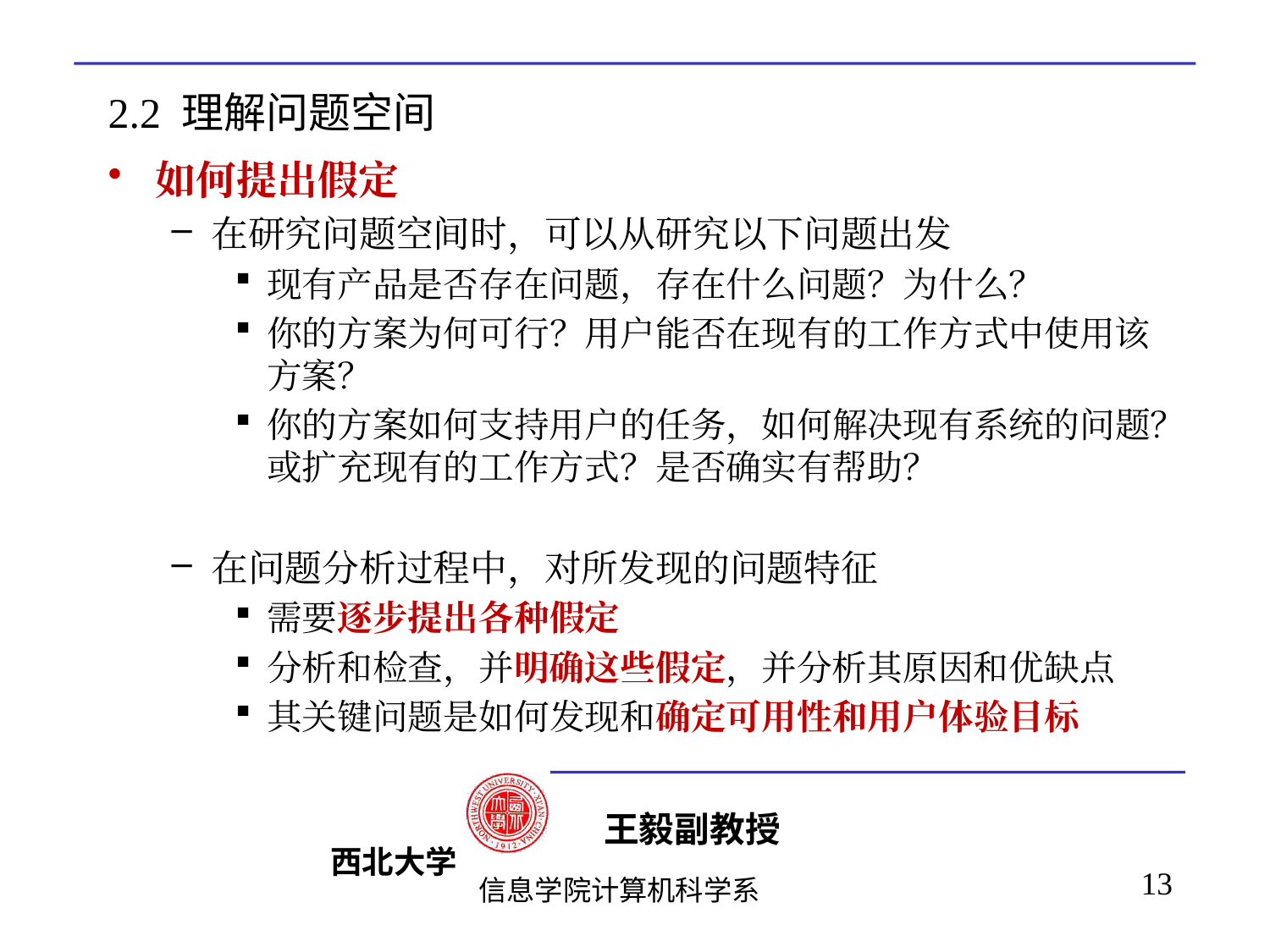

# 2.2 理解问题空间
如何提出假定
在研究问题空间时，可以从研究以下问题出发
现有产品是否存在问题，存在什么问题？为什么？
你的方案为何可行？用户能否在现有的工作方式中使用该方案？
你的方案如何支持用户的任务，如何解决现有系统的问题？或扩充现有的工作方式？是否确实有帮助？

在问题分析过程中，对所发现的问题特征
需要逐步提出各种假定
分析和检查，并明确这些假定，并分析其原因和优缺点
其关键问题是如何发现和确定可用性和用户体验目标
13